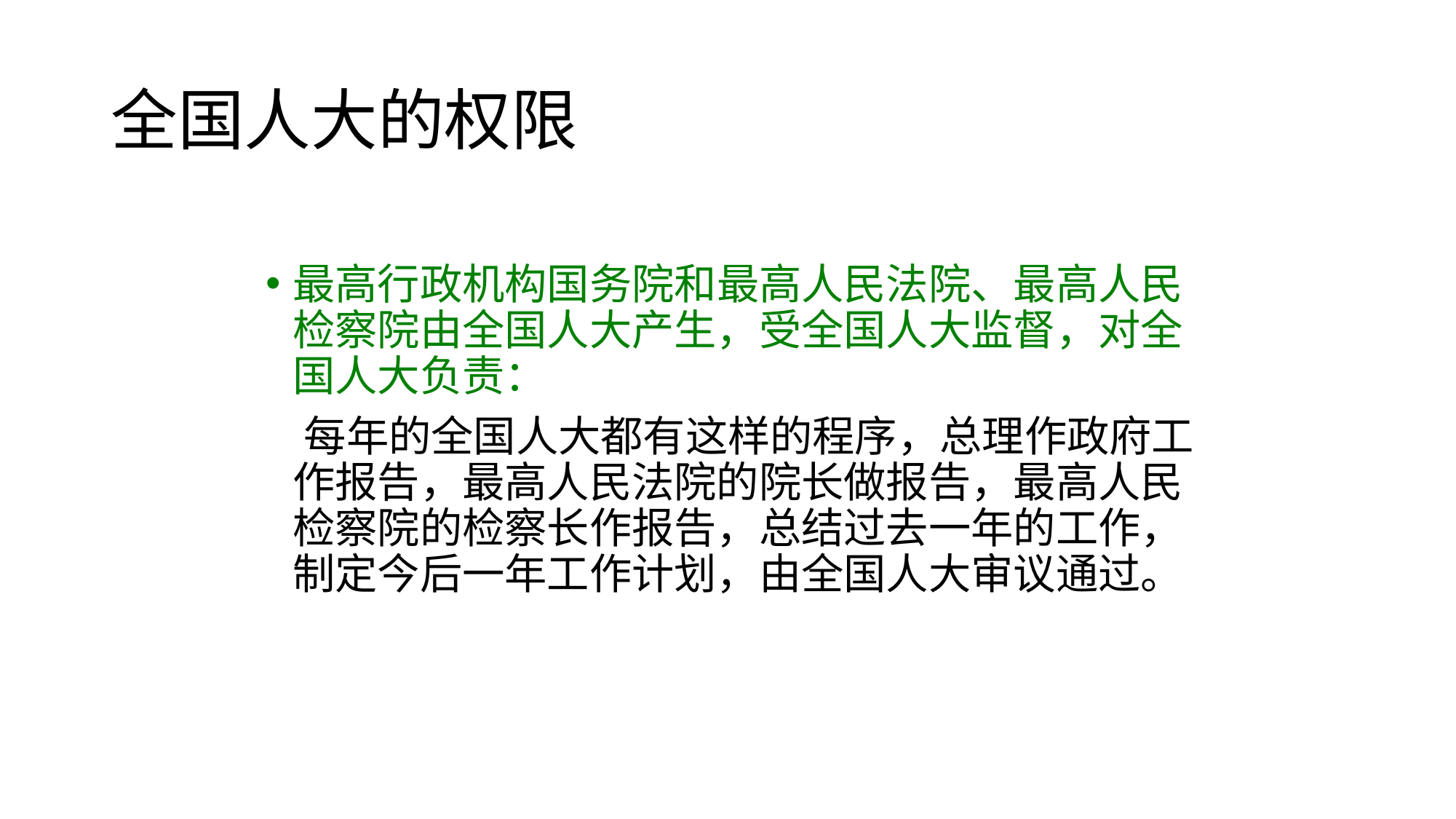

全国人大的权限

最高行政机构国务院和最高人民法院、最高人民检察院由全国人大产生，受全国人大监督，对全国人大负责：
   每年的全国人大都有这样的程序，总理作政府工作报告，最高人民法院的院长做报告，最高人民检察院的检察长作报告，总结过去一年的工作，制定今后一年工作计划，由全国人大审议通过。